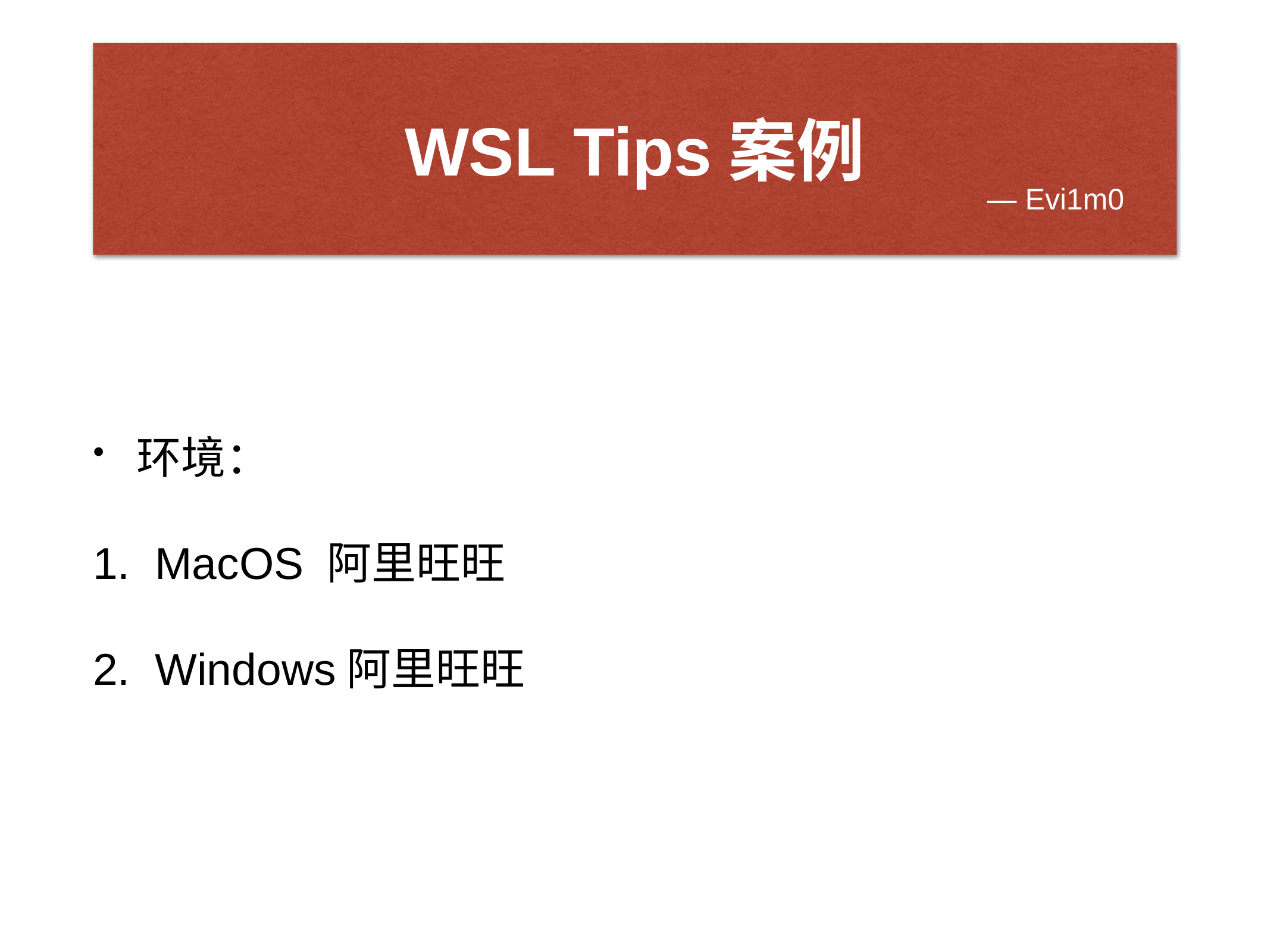

# WSL Tips案例
— Evi1m0
环境：
MacOS 阿里旺旺
Windows阿里旺旺